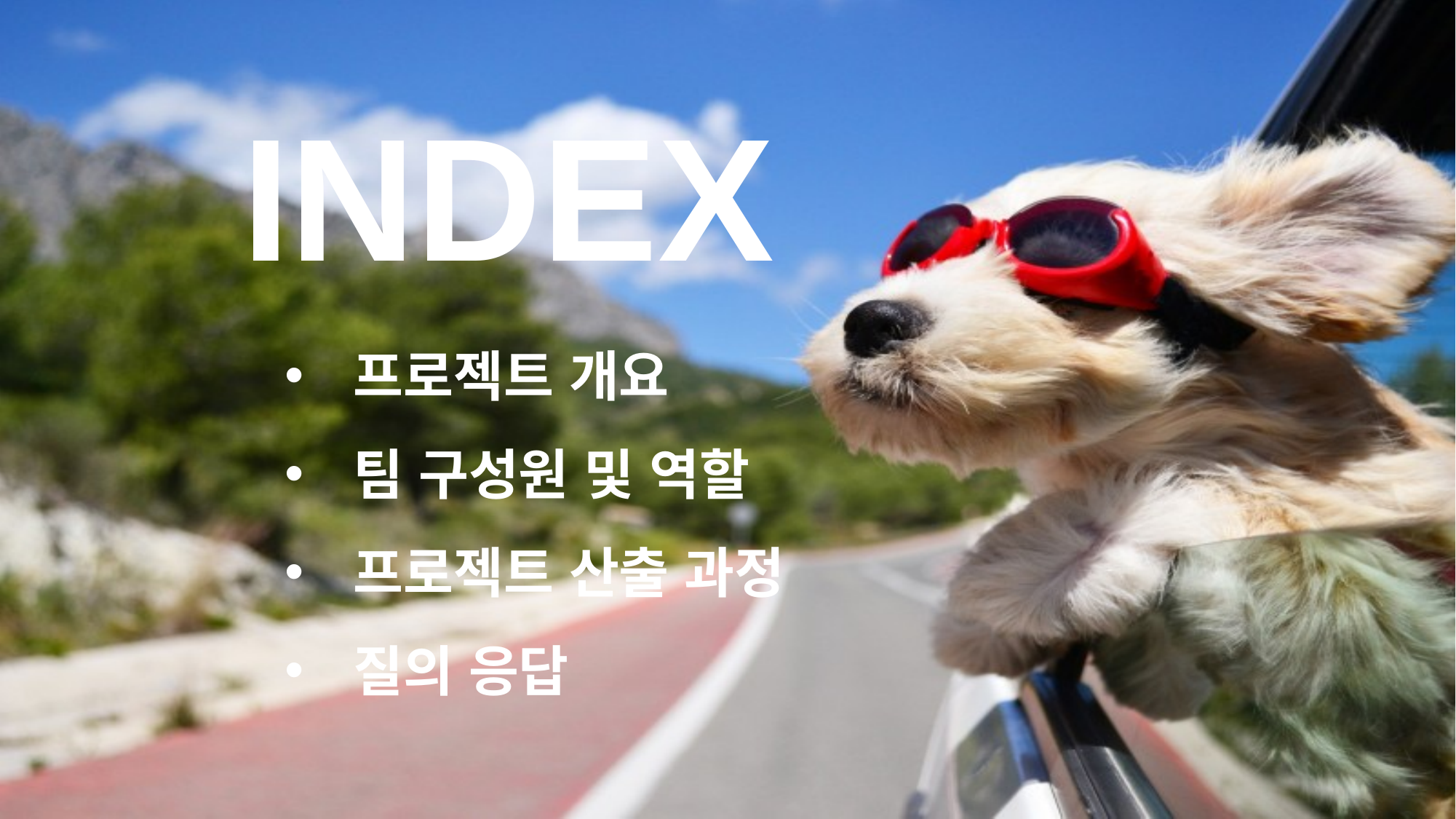

INDEX
프로젝트 개요
팀 구성원 및 역할
프로젝트 산출 과정
질의 응답